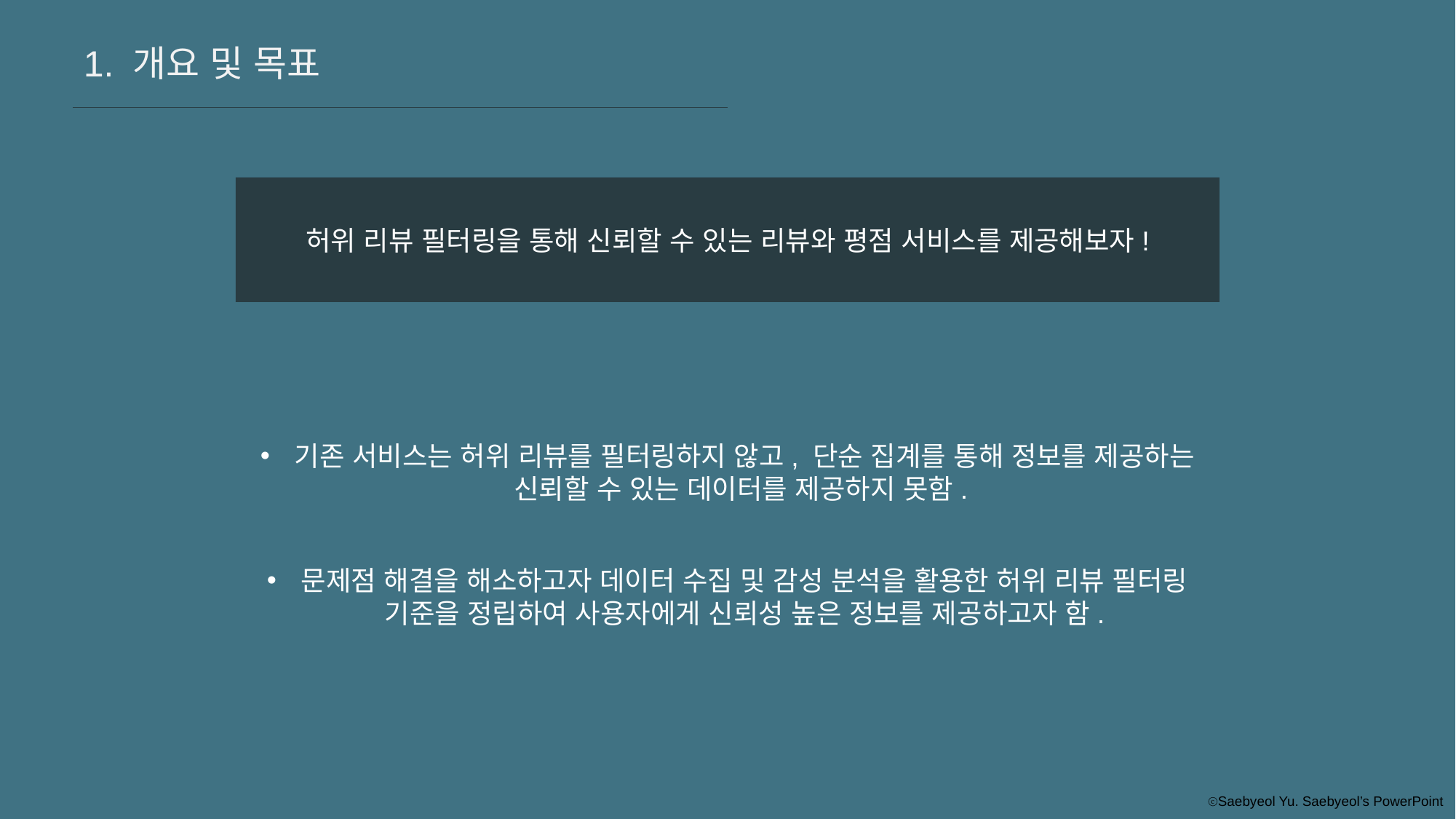

1. 개요 및 목표
허위 리뷰 필터링을 통해 신뢰할 수 있는 리뷰와 평점 서비스를 제공해보자!
기존 서비스는 허위 리뷰를 필터링하지 않고, 단순 집계를 통해 정보를 제공하는 신뢰할 수 있는 데이터를 제공하지 못함.
문제점 해결을 해소하고자 데이터 수집 및 감성 분석을 활용한 허위 리뷰 필터링 기준을 정립하여 사용자에게 신뢰성 높은 정보를 제공하고자 함.